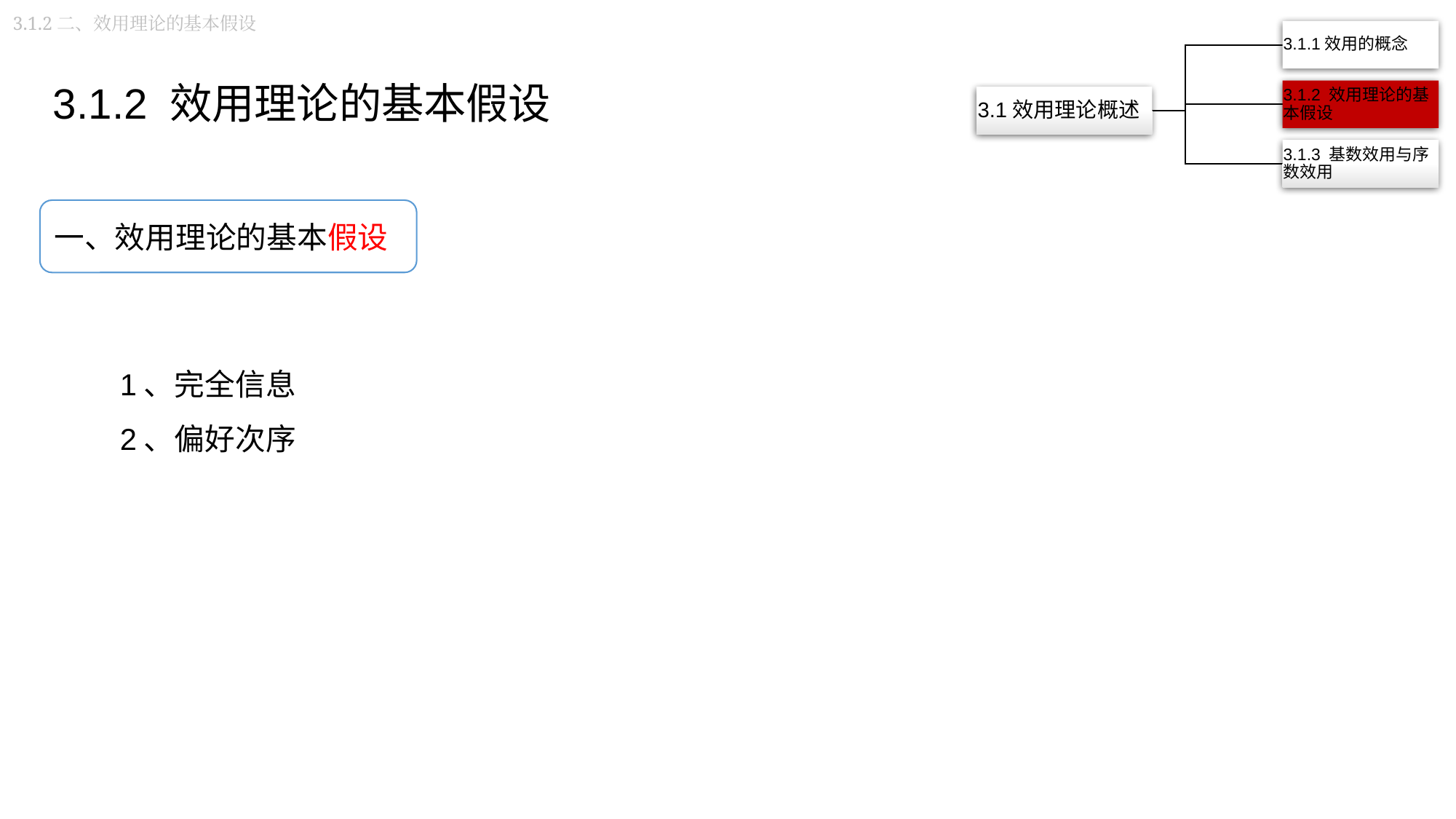

3.1效用理论概述
3.1.1效用的概念
3.1.2 效用理论的基本假设
3.1.3 基数效用与序数效用
3.1.2二、效用理论的基本假设
3.1.2 效用理论的基本假设
一、效用理论的基本假设
1、完全信息
2、偏好次序